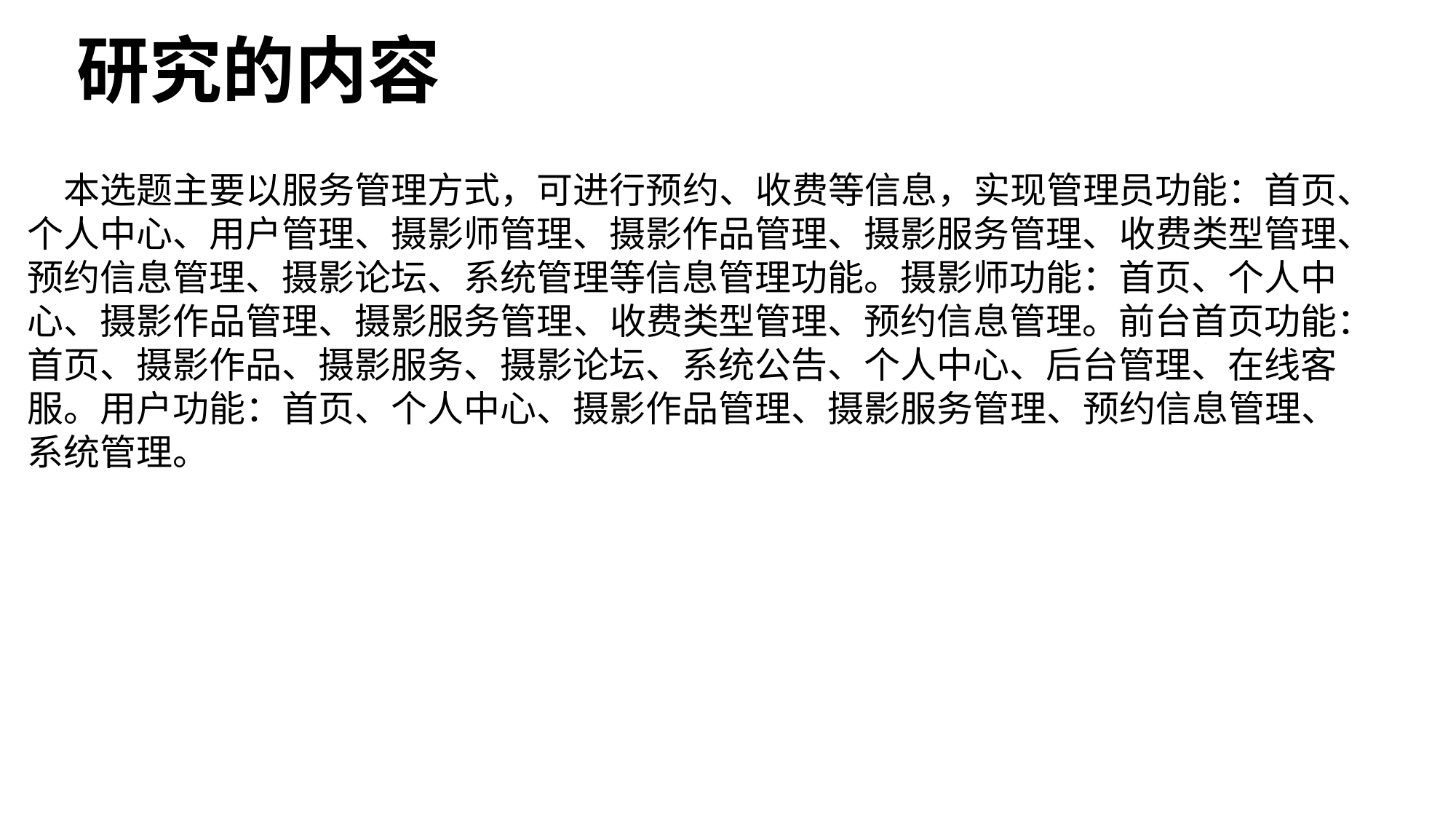

研究的内容
本选题主要以服务管理方式，可进行预约、收费等信息，实现管理员功能：首页、个人中心、用户管理、摄影师管理、摄影作品管理、摄影服务管理、收费类型管理、预约信息管理、摄影论坛、系统管理等信息管理功能。摄影师功能：首页、个人中心、摄影作品管理、摄影服务管理、收费类型管理、预约信息管理。前台首页功能：首页、摄影作品、摄影服务、摄影论坛、系统公告、个人中心、后台管理、在线客服。用户功能：首页、个人中心、摄影作品管理、摄影服务管理、预约信息管理、系统管理。